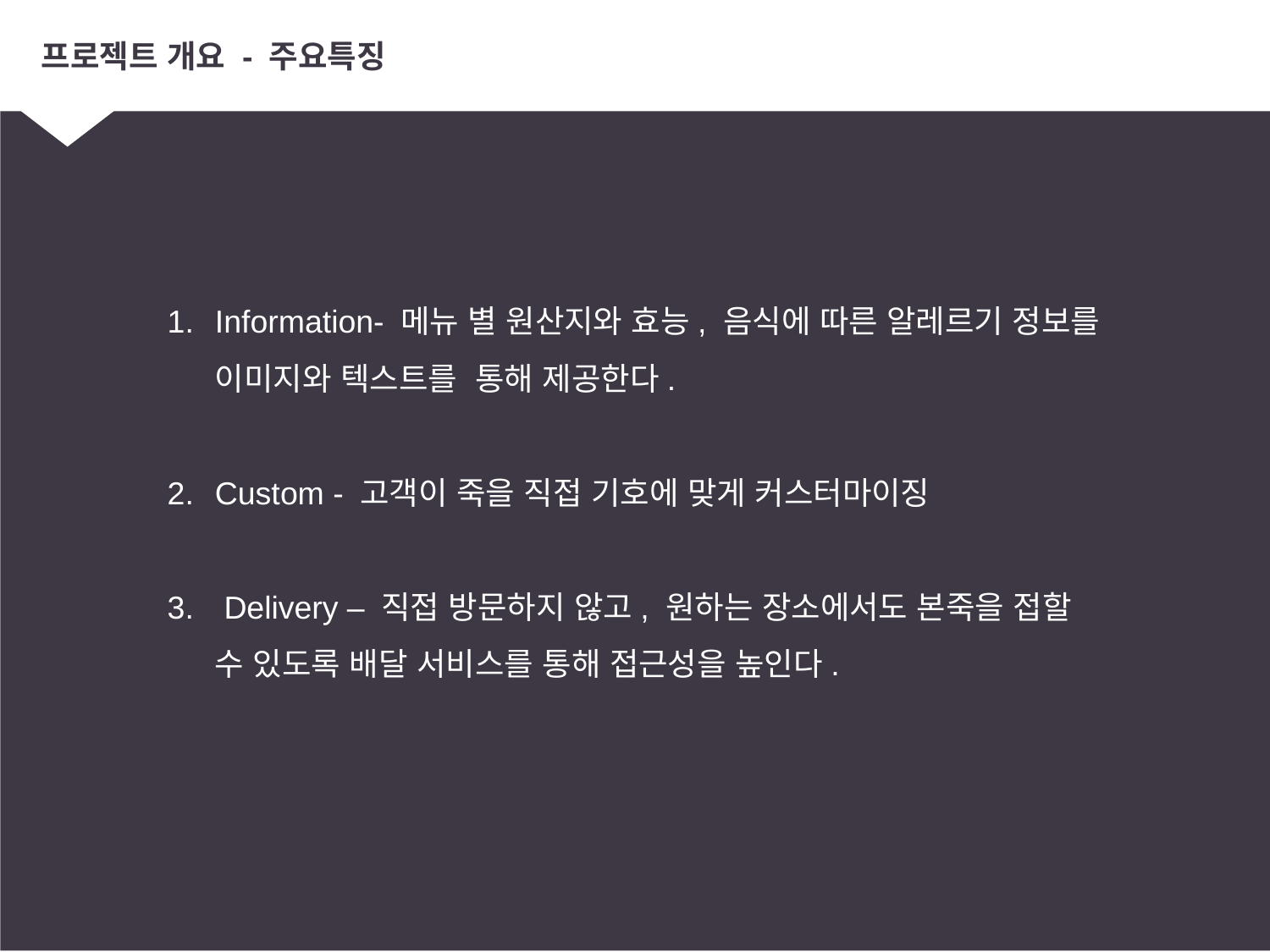

# 프로젝트 개요 - 주요특징
Information- 메뉴 별 원산지와 효능, 음식에 따른 알레르기 정보를 이미지와 텍스트를  통해 제공한다.

Custom - 고객이 죽을 직접 기호에 맞게 커스터마이징

 Delivery – 직접 방문하지 않고, 원하는 장소에서도 본죽을 접할 수 있도록 배달 서비스를 통해 접근성을 높인다.